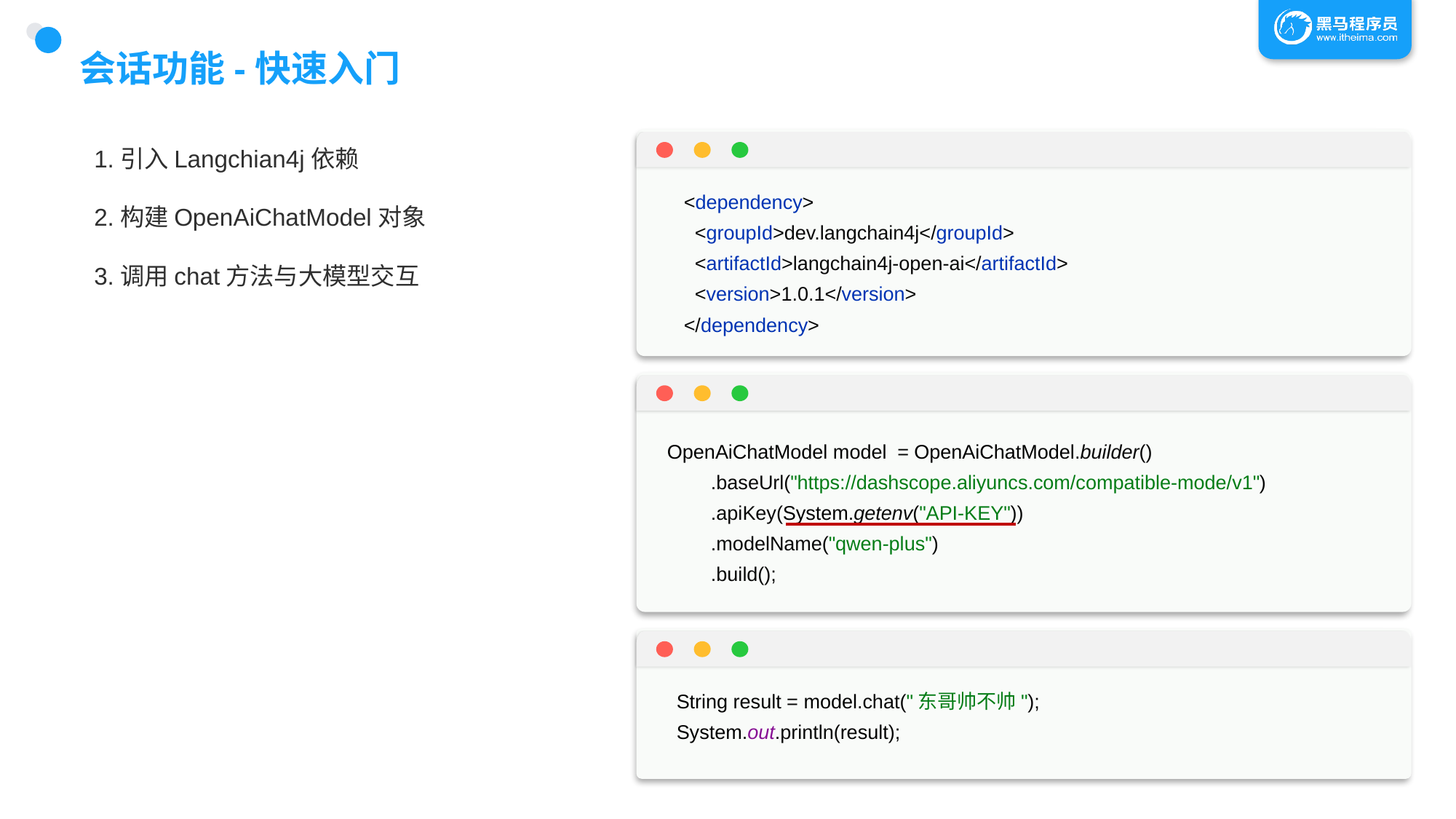

# 会话功能-快速入门
1.引入Langchian4j依赖
2.构建OpenAiChatModel对象
3.调用chat方法与大模型交互

<dependency>
  <groupId>dev.langchain4j</groupId>
  <artifactId>langchain4j-open-ai</artifactId>
  <version>1.0.1</version>
</dependency>

OpenAiChatModel model  = OpenAiChatModel.builder()
        .baseUrl("https://dashscope.aliyuncs.com/compatible-mode/v1")
        .apiKey(System.getenv("API-KEY"))
        .modelName("qwen-plus")
        .build();

String result = model.chat("东哥帅不帅");
System.out.println(result);